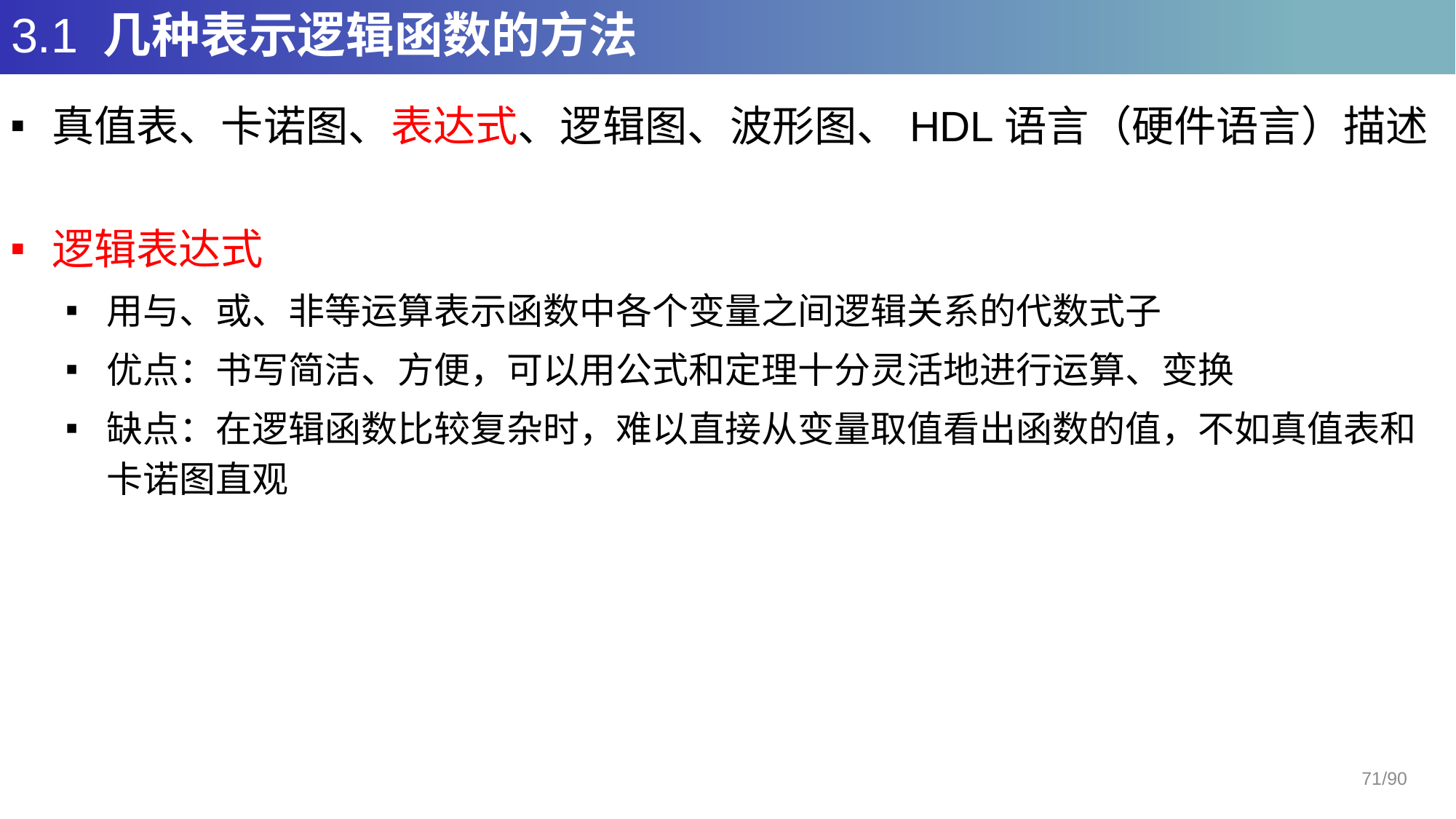

# 3.1 几种表示逻辑函数的方法
真值表、卡诺图、表达式、逻辑图、波形图、HDL语言（硬件语言）描述
逻辑表达式
用与、或、非等运算表示函数中各个变量之间逻辑关系的代数式子
优点：书写简洁、方便，可以用公式和定理十分灵活地进行运算、变换
缺点：在逻辑函数比较复杂时，难以直接从变量取值看出函数的值，不如真值表和卡诺图直观
71/90